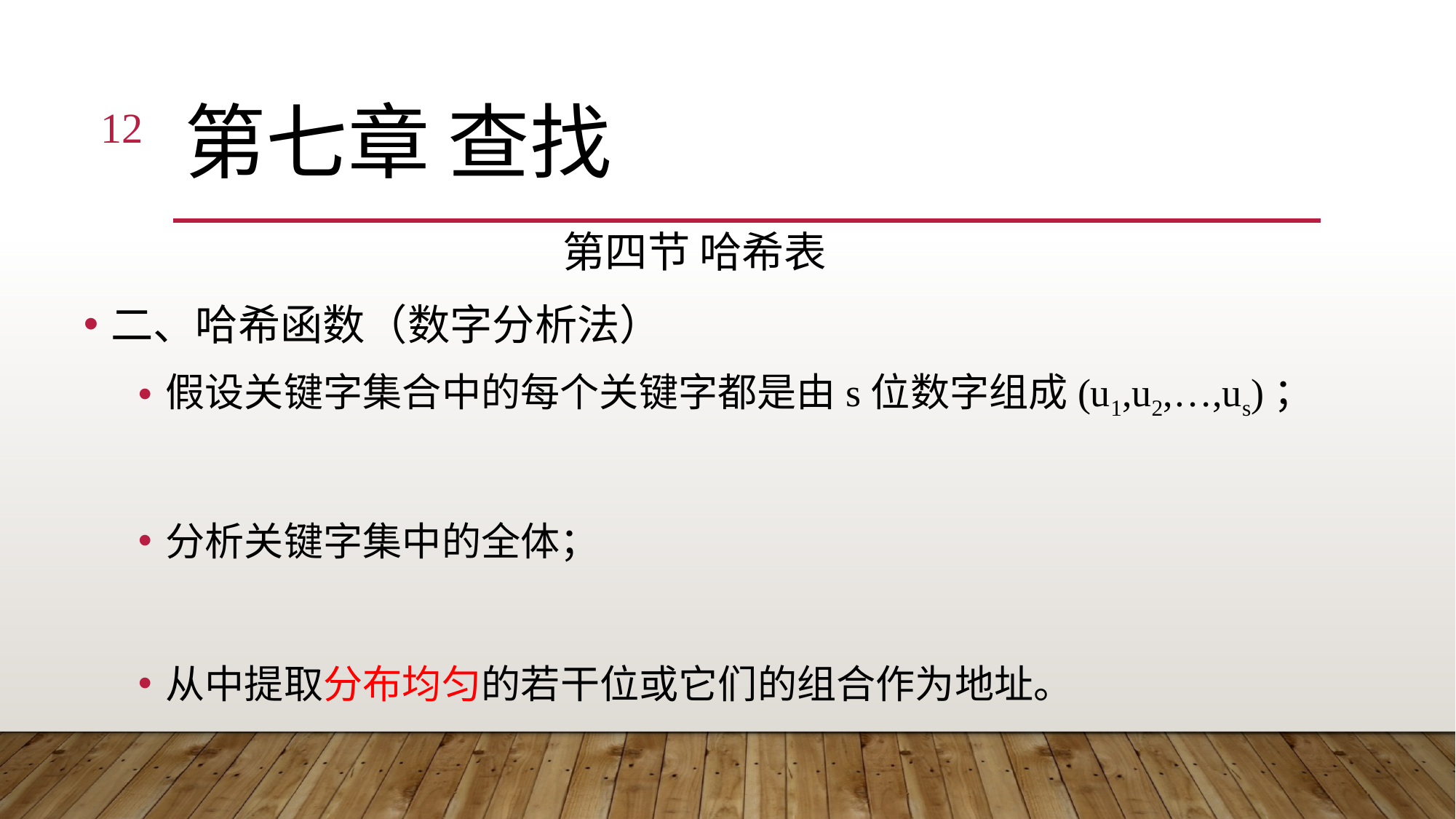

12
# 第七章 查找
第四节 哈希表
二、哈希函数（数字分析法）
假设关键字集合中的每个关键字都是由s位数字组成(u1,u2,…,us)；

分析关键字集中的全体；

从中提取分布均匀的若干位或它们的组合作为地址。